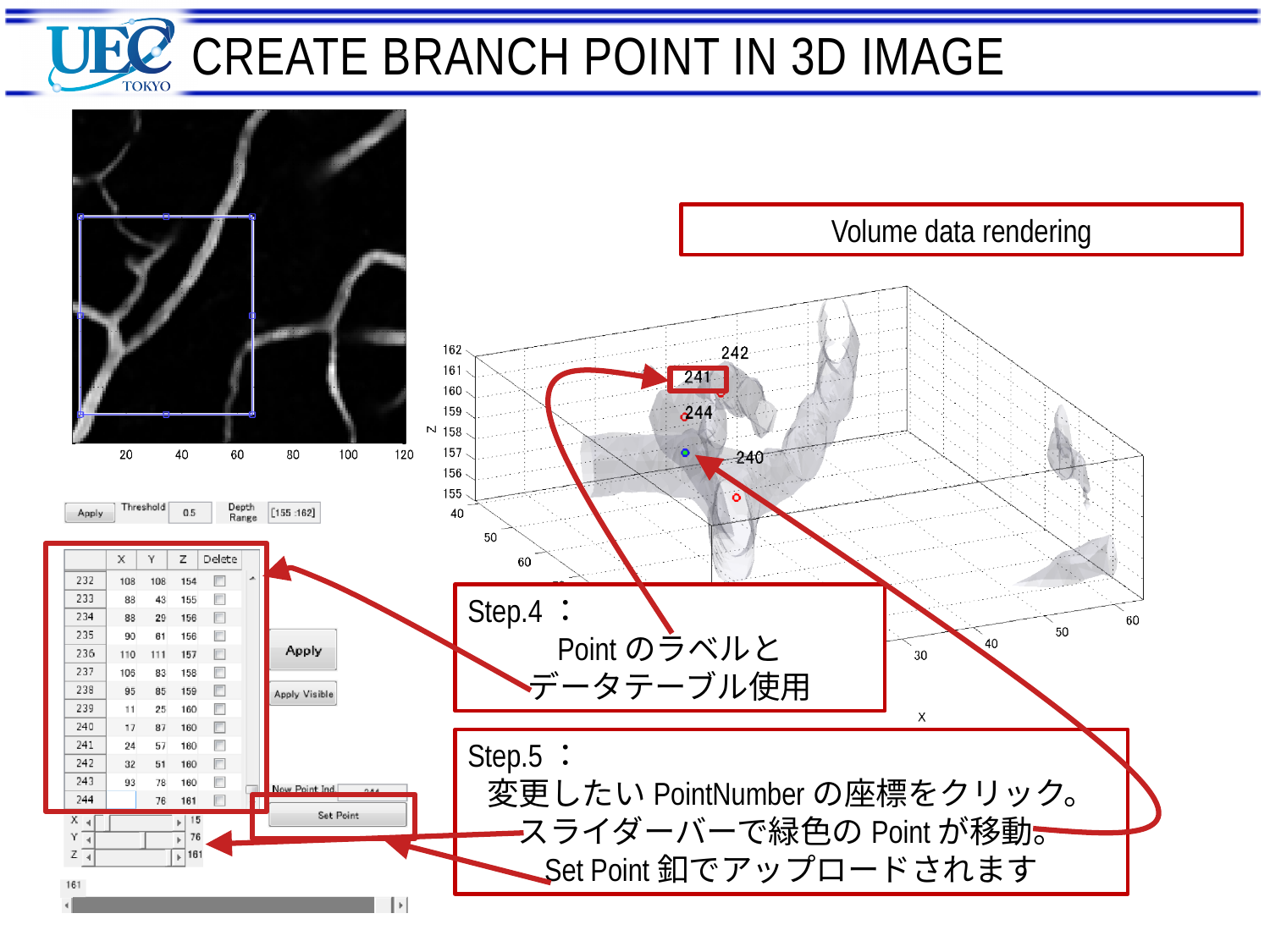

# Create Branch point in 3d image
Volume data rendering

Step.4：
Pointのラベルと
データテーブル使用
Step.5：
変更したいPointNumberの座標をクリック。
スライダーバーで緑色のPointが移動。
Set Point釦でアップロードされます